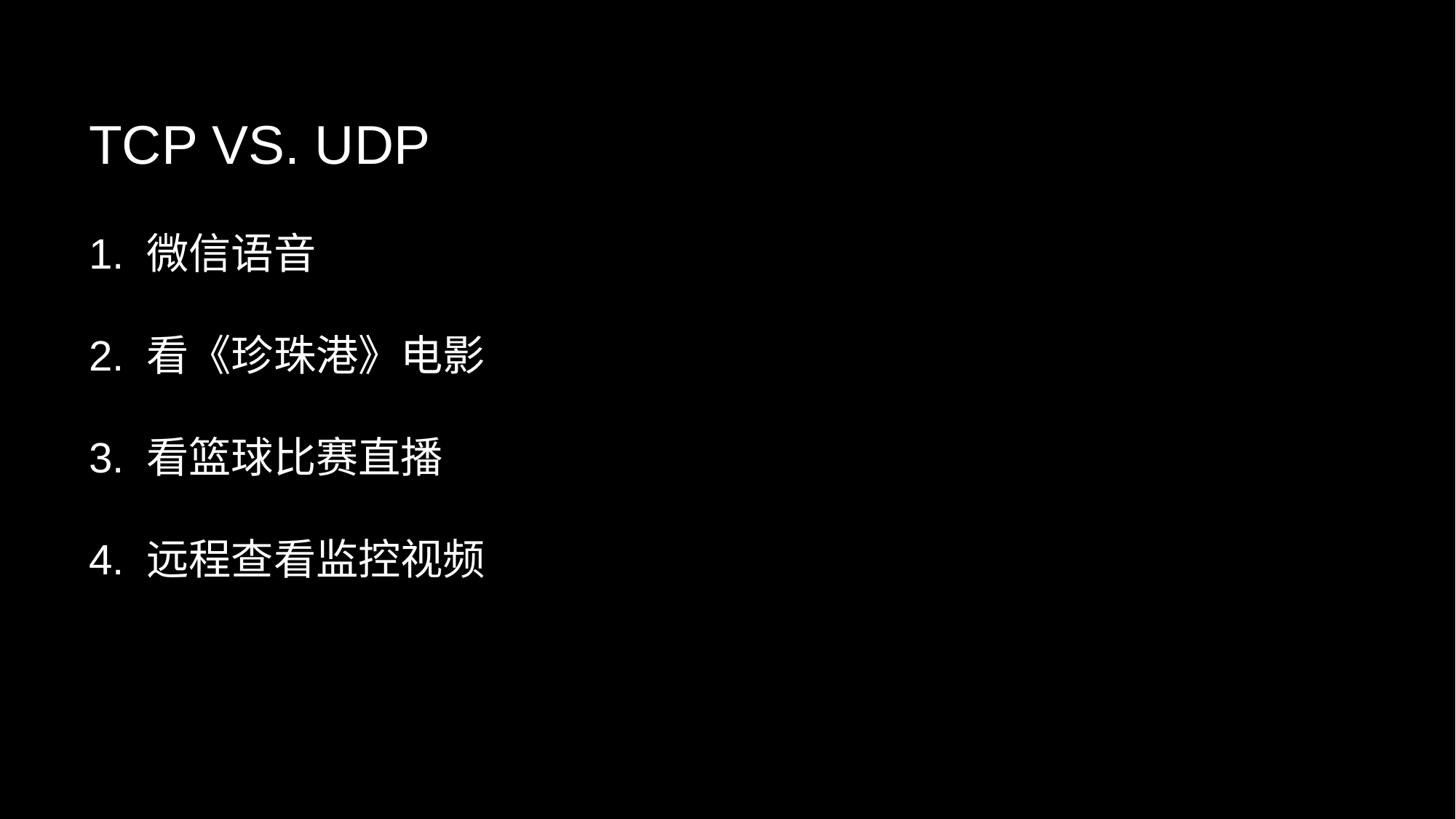

# TCP VS. UDP 1. 微信语音 2. 看《珍珠港》电影 3. 看篮球比赛直播 4. 远程查看监控视频